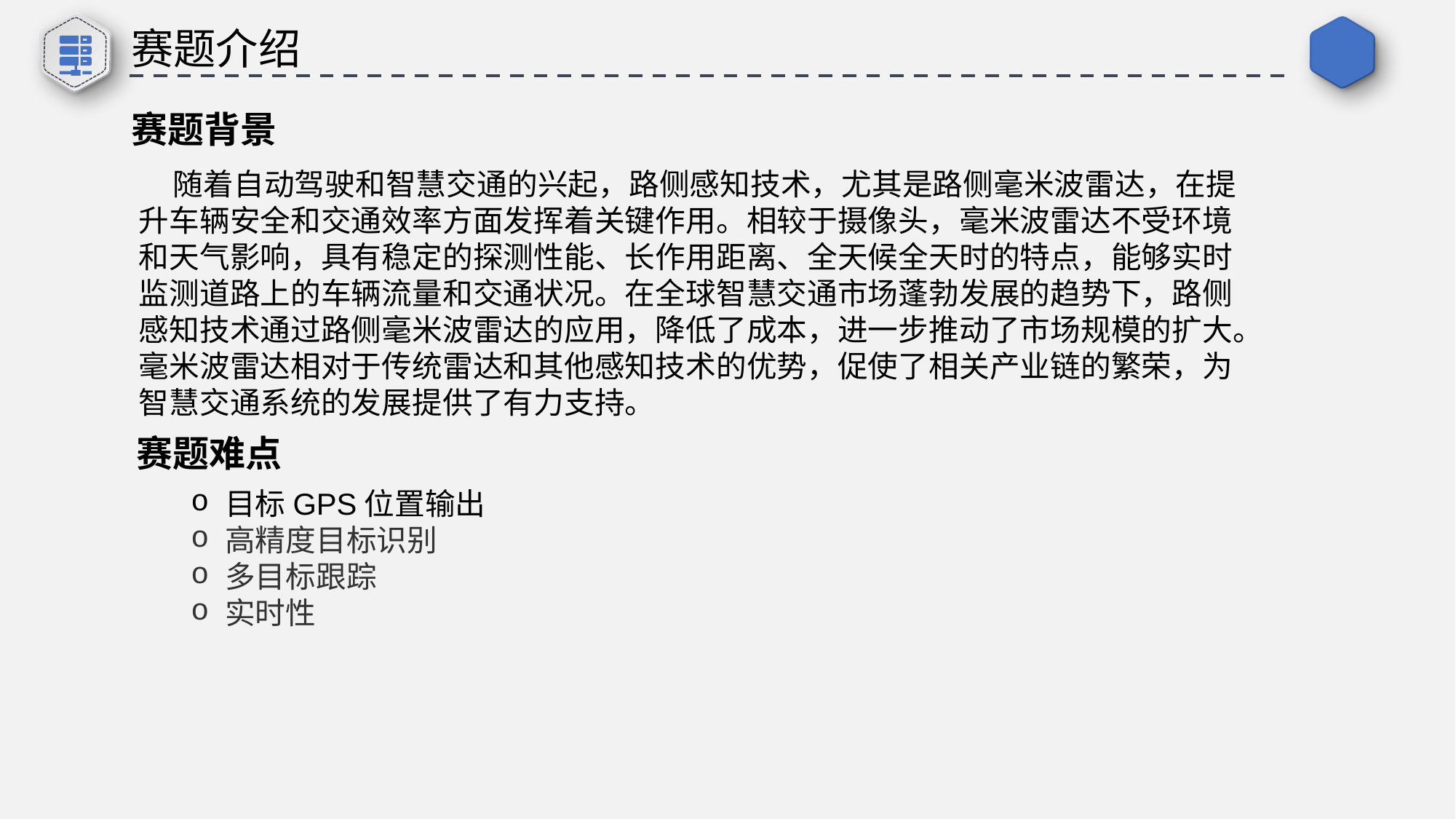

赛题介绍

赛题背景
    随着自动驾驶和智慧交通的兴起，路侧感知技术，尤其是路侧毫米波雷达，在提升车辆安全和交通效率方面发挥着关键作用。相较于摄像头，毫米波雷达不受环境和天气影响，具有稳定的探测性能、长作用距离、全天候全天时的特点，能够实时监测道路上的车辆流量和交通状况。在全球智慧交通市场蓬勃发展的趋势下，路侧感知技术通过路侧毫米波雷达的应用，降低了成本，进一步推动了市场规模的扩大。毫米波雷达相对于传统雷达和其他感知技术的优势，促使了相关产业链的繁荣，为智慧交通系统的发展提供了有力支持。
赛题难点
目标GPS位置输出
高精度目标识别
多目标跟踪
实时性